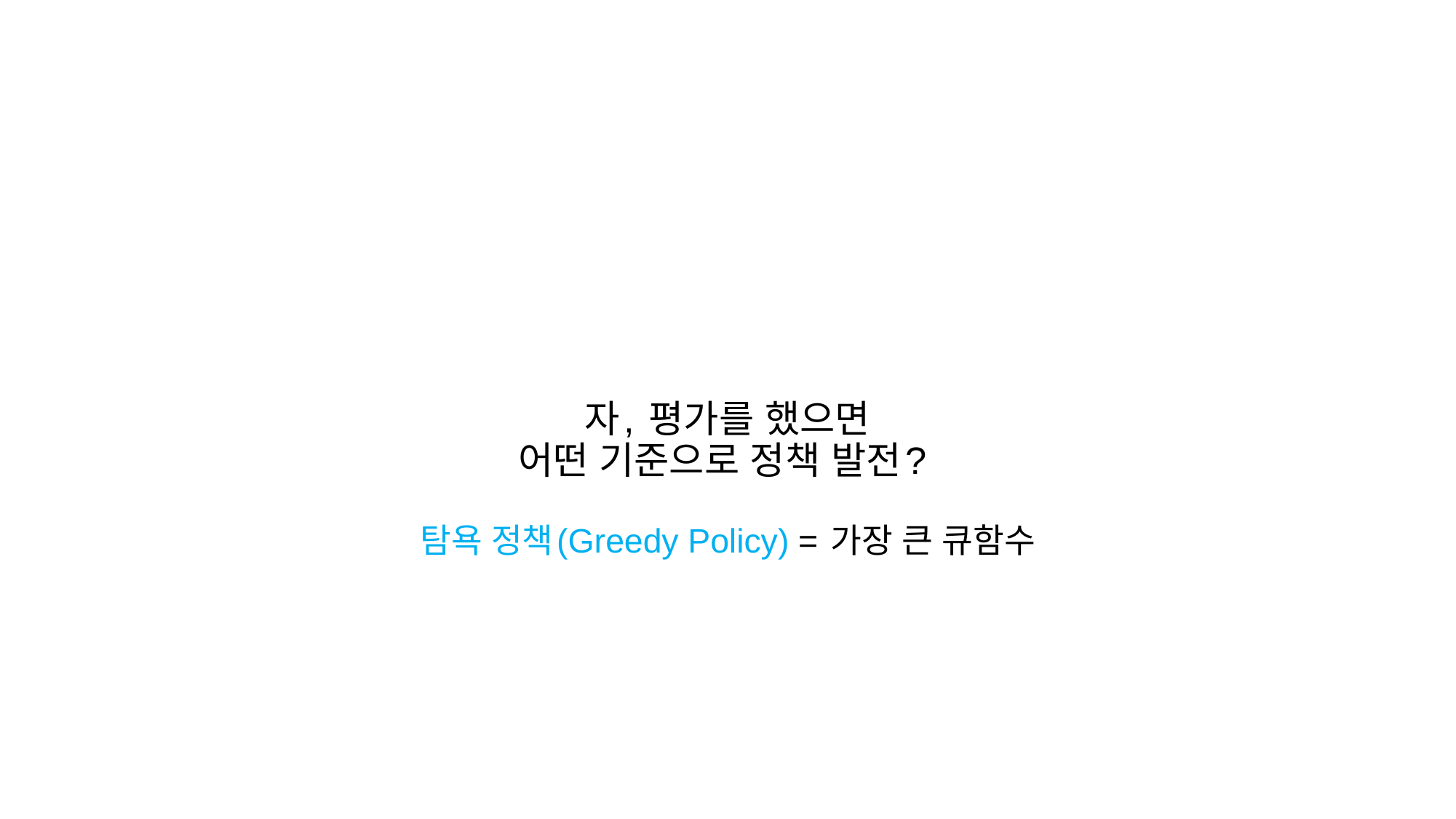

# 자, 평가를 했으면 어떤 기준으로 정책 발전? 탐욕 정책(Greedy Policy) = 가장 큰 큐함수